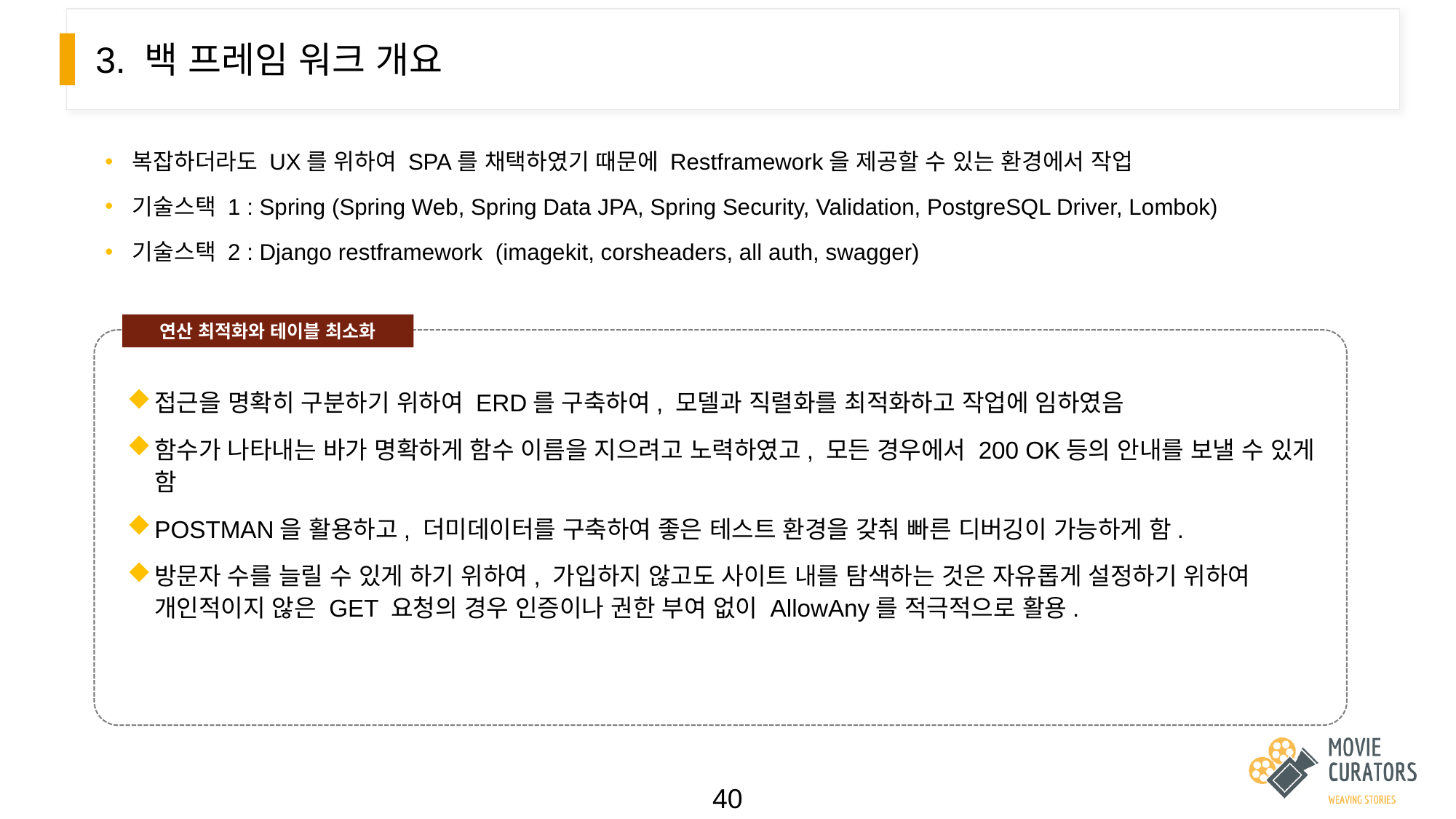

# 3. 백 프레임 워크 개요
복잡하더라도 UX를 위하여 SPA를 채택하였기 때문에 Restframework을 제공할 수 있는 환경에서 작업
기술스택 1 : Spring (Spring Web, Spring Data JPA, Spring Security, Validation, PostgreSQL Driver, Lombok)
기술스택 2 : Django restframework  (imagekit, corsheaders, all auth, swagger)
연산 최적화와 테이블 최소화

접근을 명확히 구분하기 위하여 ERD를 구축하여, 모델과 직렬화를 최적화하고 작업에 임하였음
함수가 나타내는 바가 명확하게 함수 이름을 지으려고 노력하였고, 모든 경우에서 200 OK등의 안내를 보낼 수 있게 함
POSTMAN을 활용하고, 더미데이터를 구축하여 좋은 테스트 환경을 갖춰 빠른 디버깅이 가능하게 함.
방문자 수를 늘릴 수 있게 하기 위하여, 가입하지 않고도 사이트 내를 탐색하는 것은 자유롭게 설정하기 위하여 개인적이지 않은 GET 요청의 경우 인증이나 권한 부여 없이 AllowAny를 적극적으로 활용.
40